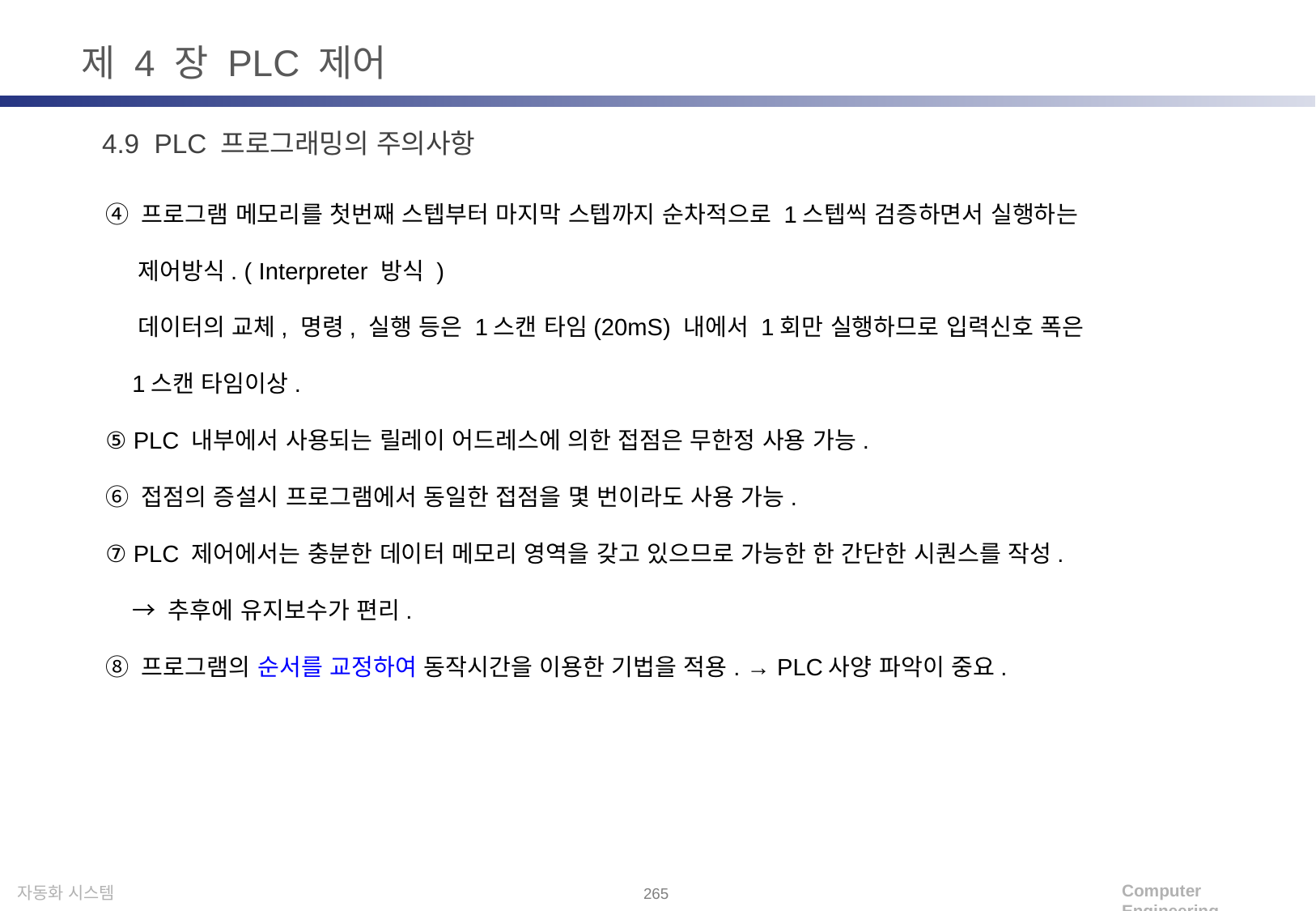

제 4 장 PLC 제어
4.9  PLC 프로그래밍의 주의사항
④ 프로그램 메모리를 첫번째 스텝부터 마지막 스텝까지 순차적으로 1스텝씩 검증하면서 실행하는
    제어방식. ( Interpreter 방식 )
    데이터의 교체, 명령, 실행 등은 1스캔 타임(20mS) 내에서 1회만 실행하므로 입력신호 폭은
    1스캔 타임이상.
⑤ PLC 내부에서 사용되는 릴레이 어드레스에 의한 접점은 무한정 사용 가능.
⑥ 접점의 증설시 프로그램에서 동일한 접점을 몇 번이라도 사용 가능.
⑦ PLC 제어에서는 충분한 데이터 메모리 영역을 갖고 있으므로 가능한 한 간단한 시퀀스를 작성.
    → 추후에 유지보수가 편리.
⑧ 프로그램의 순서를 교정하여 동작시간을 이용한 기법을 적용. → PLC사양 파악이 중요.